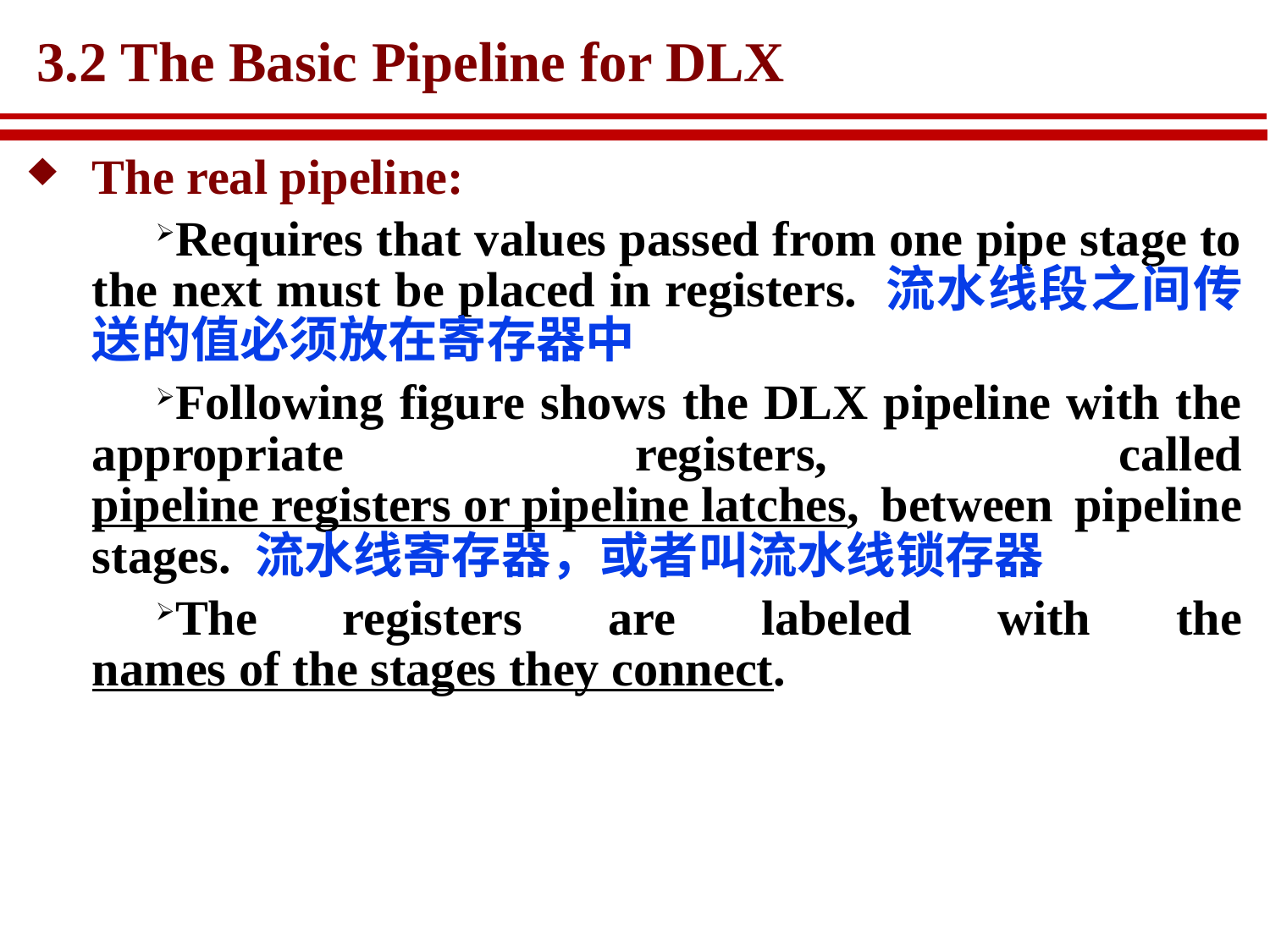

# 3.2 The Basic Pipeline for DLX
The real pipeline:
Requires that values passed from one pipe stage to the next must be placed in registers. 流水线段之间传送的值必须放在寄存器中
Following figure shows the DLX pipeline with the appropriate registers, called pipeline registers or pipeline latches, between pipeline stages. 流水线寄存器，或者叫流水线锁存器
The registers are labeled with the names of the stages they connect.